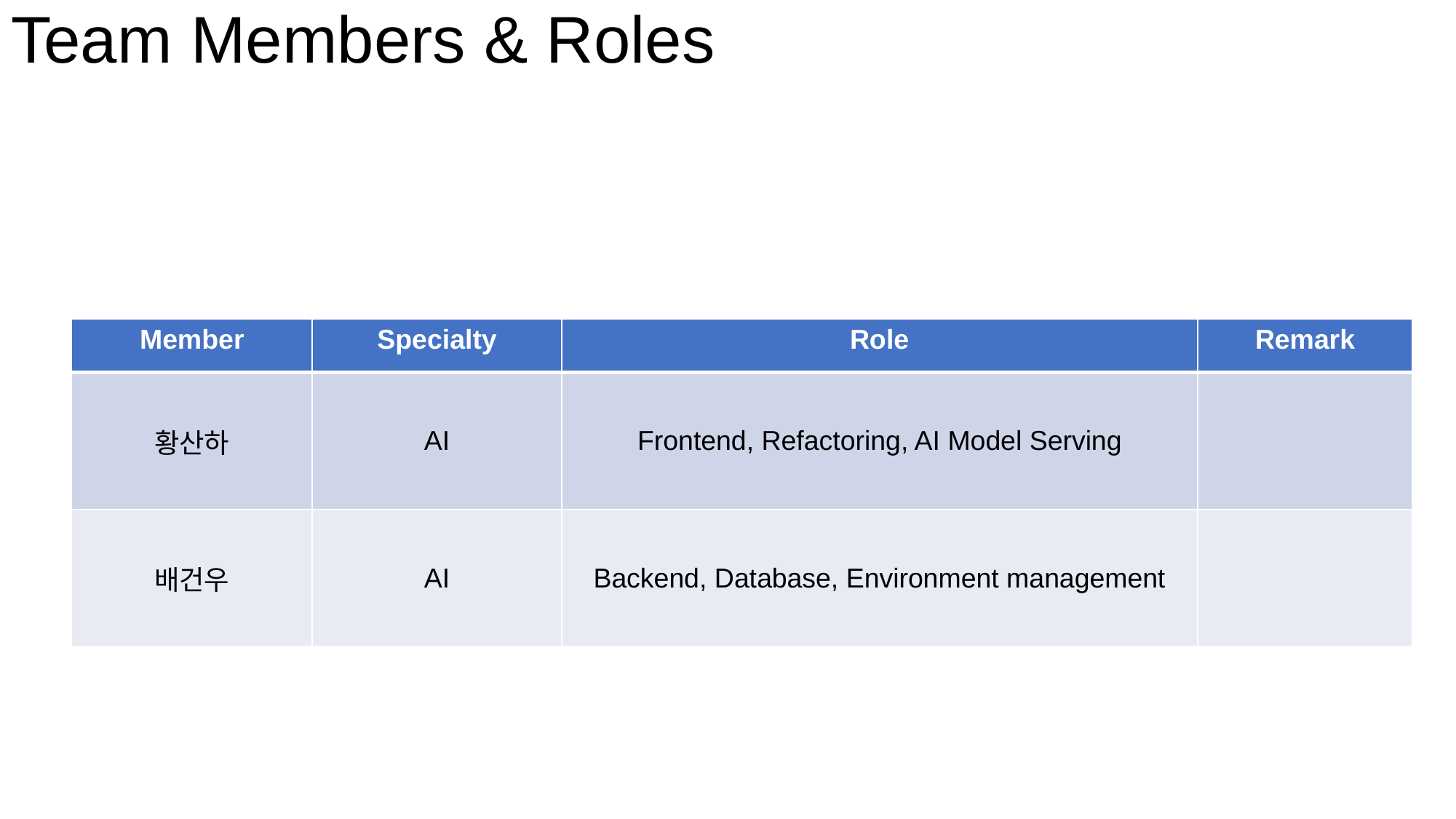

# Team Members & Roles
| Member | Specialty | Role | Remark |
| --- | --- | --- | --- |
| 황산하 | AI | Frontend, Refactoring, AI Model Serving |  |
| 배건우 | AI | Backend, Database, Environment management |  |